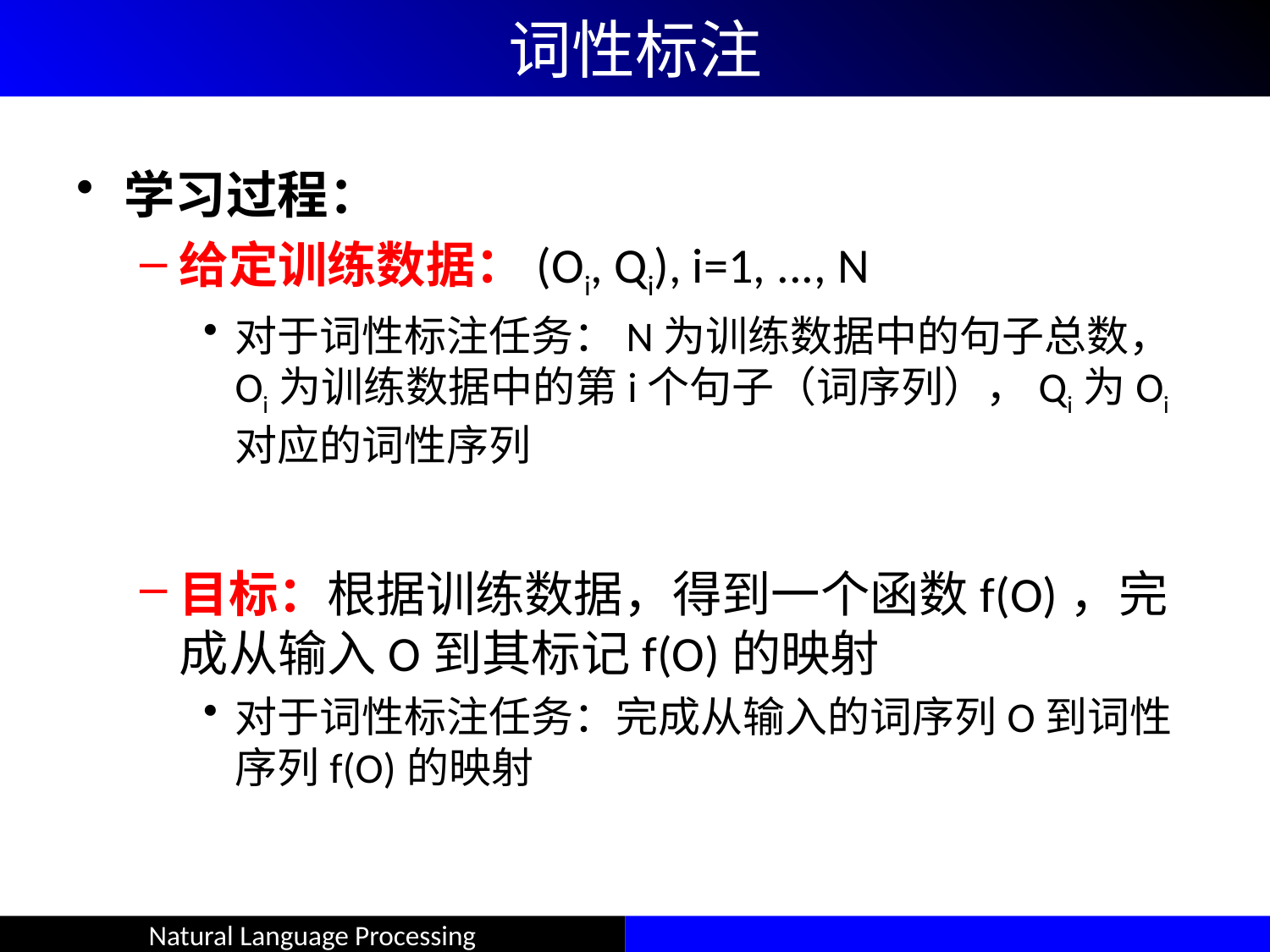

# 词性标注
学习过程：
给定训练数据：(Oi, Qi), i=1, ..., N
对于词性标注任务：N为训练数据中的句子总数，Oi为训练数据中的第i个句子（词序列），Qi为Oi对应的词性序列

目标：根据训练数据，得到一个函数f(O)，完成从输入O到其标记f(O)的映射
对于词性标注任务：完成从输入的词序列O到词性序列f(O)的映射